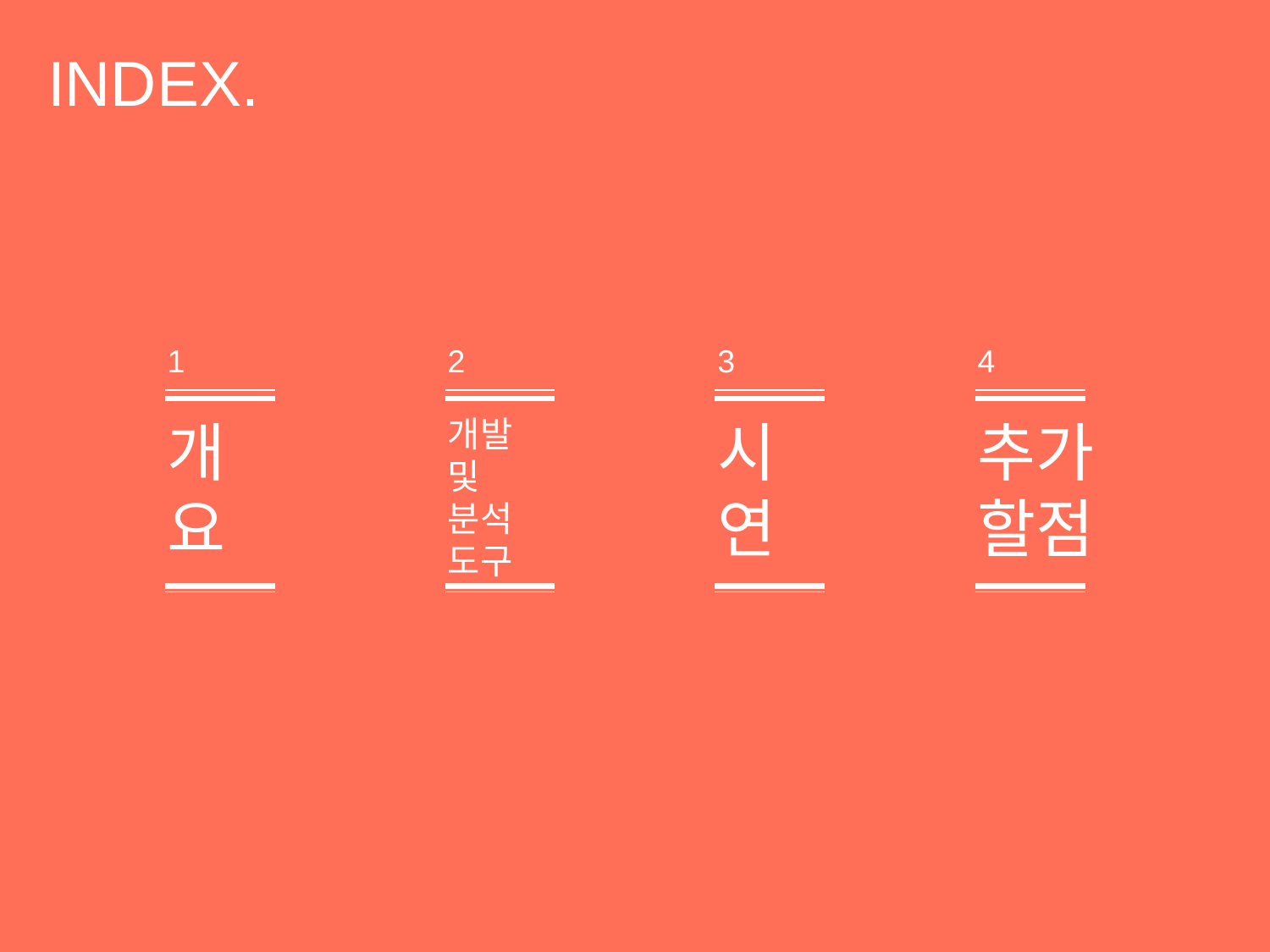

INDEX.
1
2
3
4
개
요
개발
및
분석
도구
시
연
추가
할점